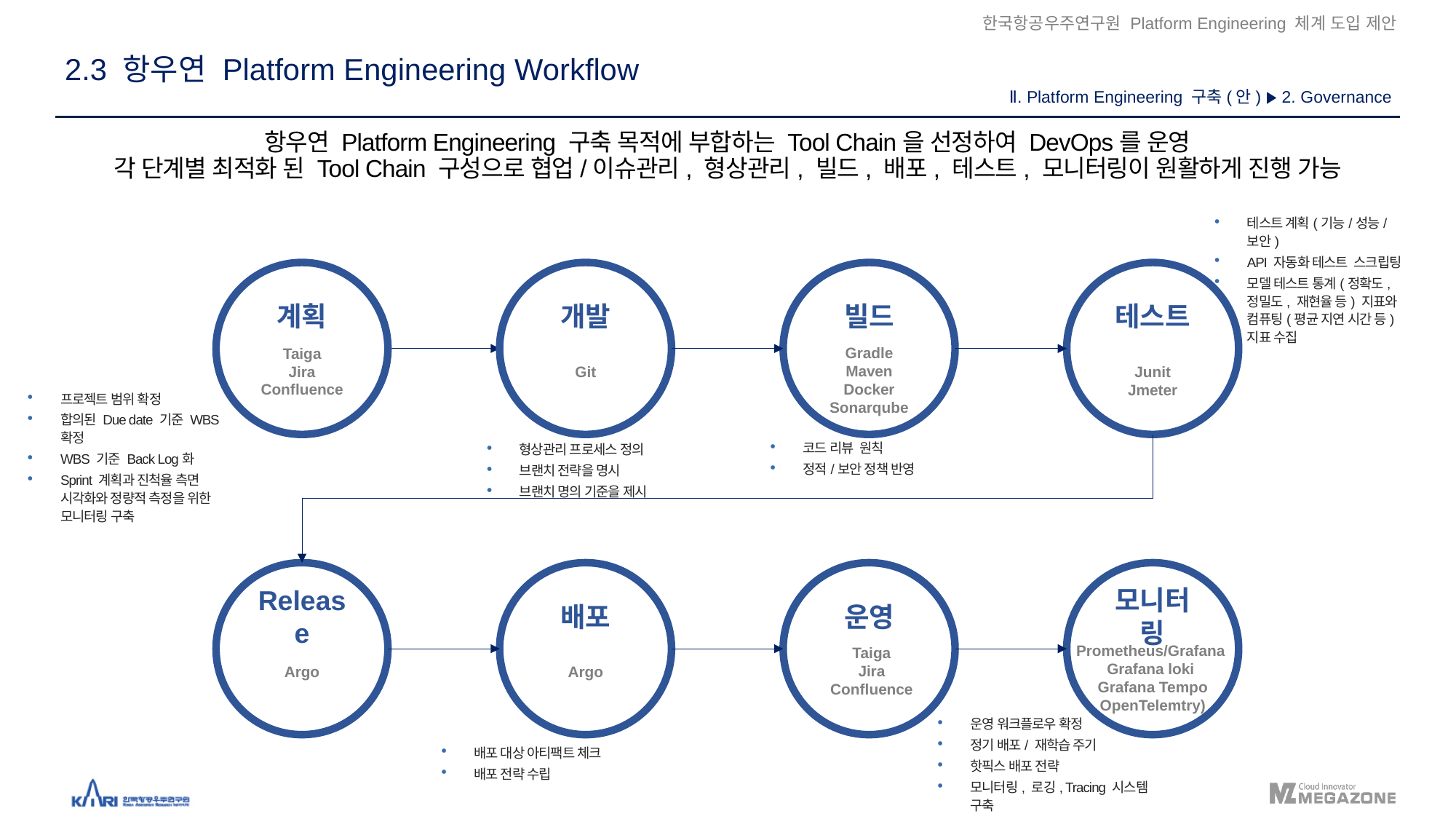

2.3 항우연 Platform Engineering Workflow
Ⅱ. Platform Engineering 구축(안) ▶ 2. Governance
항우연 Platform Engineering 구축 목적에 부합하는 Tool Chain을 선정하여 DevOps를 운영
각 단계별 최적화 된 Tool Chain 구성으로 협업/이슈관리, 형상관리, 빌드, 배포, 테스트, 모니터링이 원활하게 진행 가능
테스트 계획(기능/성능/보안)
API 자동화 테스트  스크립팅
모델 테스트 통계(정확도, 정밀도, 재현율 등) 지표와 컴퓨팅(평균 지연 시간 등)지표 수집

계획

개발

빌드

테스트

Gradle
Maven
Docker
Sonarqube
Taiga
Jira
Confluence
Git
Junit
Jmeter
프로젝트 범위 확정
합의된 Due date 기준 WBS 확정
WBS 기준 Back Log화
Sprint 계획과 진척율 측면 시각화와 정량적 측정을 위한 모니터링 구축
코드 리뷰  원칙
정적/보안 정책 반영
형상관리 프로세스 정의
브랜치 전략을 명시
브랜치 명의 기준을 제시
Release

배포

운영

모니터링

Prometheus/Grafana
Grafana loki
Grafana Tempo
OpenTelemtry)
Taiga
Jira
Confluence
Argo
Argo
운영 워크플로우 확정
정기 배포/ 재학습 주기
핫픽스 배포 전략
모니터링, 로깅, Tracing 시스템 구축
피드백 루프 절차
배포 대상 아티팩트 체크
배포 전략 수립